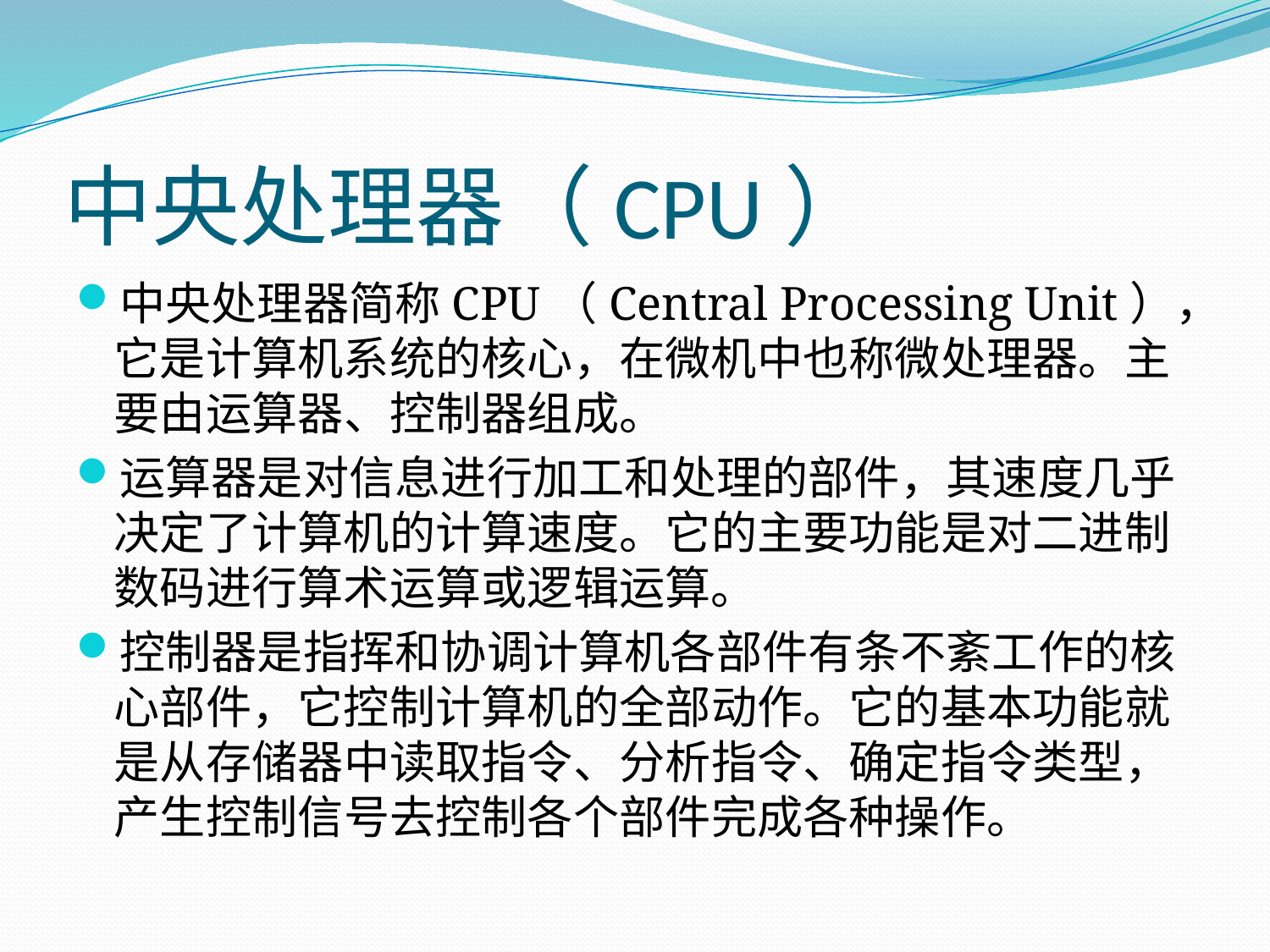

# 中央处理器（CPU）
中央处理器简称CPU（Central Processing Unit），它是计算机系统的核心，在微机中也称微处理器。主要由运算器、控制器组成。
运算器是对信息进行加工和处理的部件，其速度几乎决定了计算机的计算速度。它的主要功能是对二进制数码进行算术运算或逻辑运算。
控制器是指挥和协调计算机各部件有条不紊工作的核心部件，它控制计算机的全部动作。它的基本功能就是从存储器中读取指令、分析指令、确定指令类型，产生控制信号去控制各个部件完成各种操作。